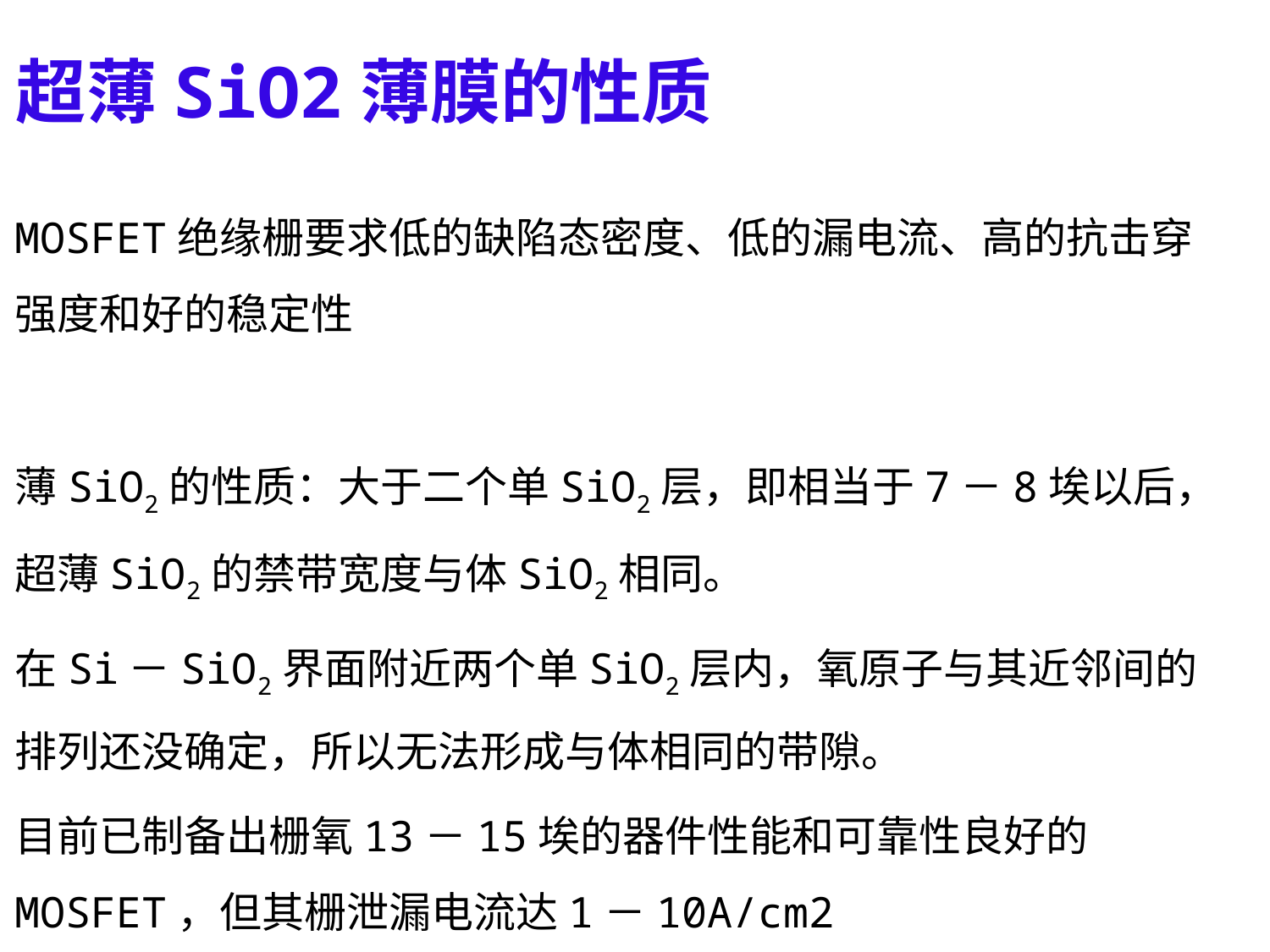

# 超薄SiO2薄膜的性质
MOSFET绝缘栅要求低的缺陷态密度、低的漏电流、高的抗击穿强度和好的稳定性

薄SiO2的性质：大于二个单SiO2层，即相当于7－8埃以后，超薄SiO2的禁带宽度与体SiO2相同。
在Si－SiO2界面附近两个单SiO2层内，氧原子与其近邻间的排列还没确定，所以无法形成与体相同的带隙。
目前已制备出栅氧13－15埃的器件性能和可靠性良好的MOSFET，但其栅泄漏电流达1－10A/cm2
76